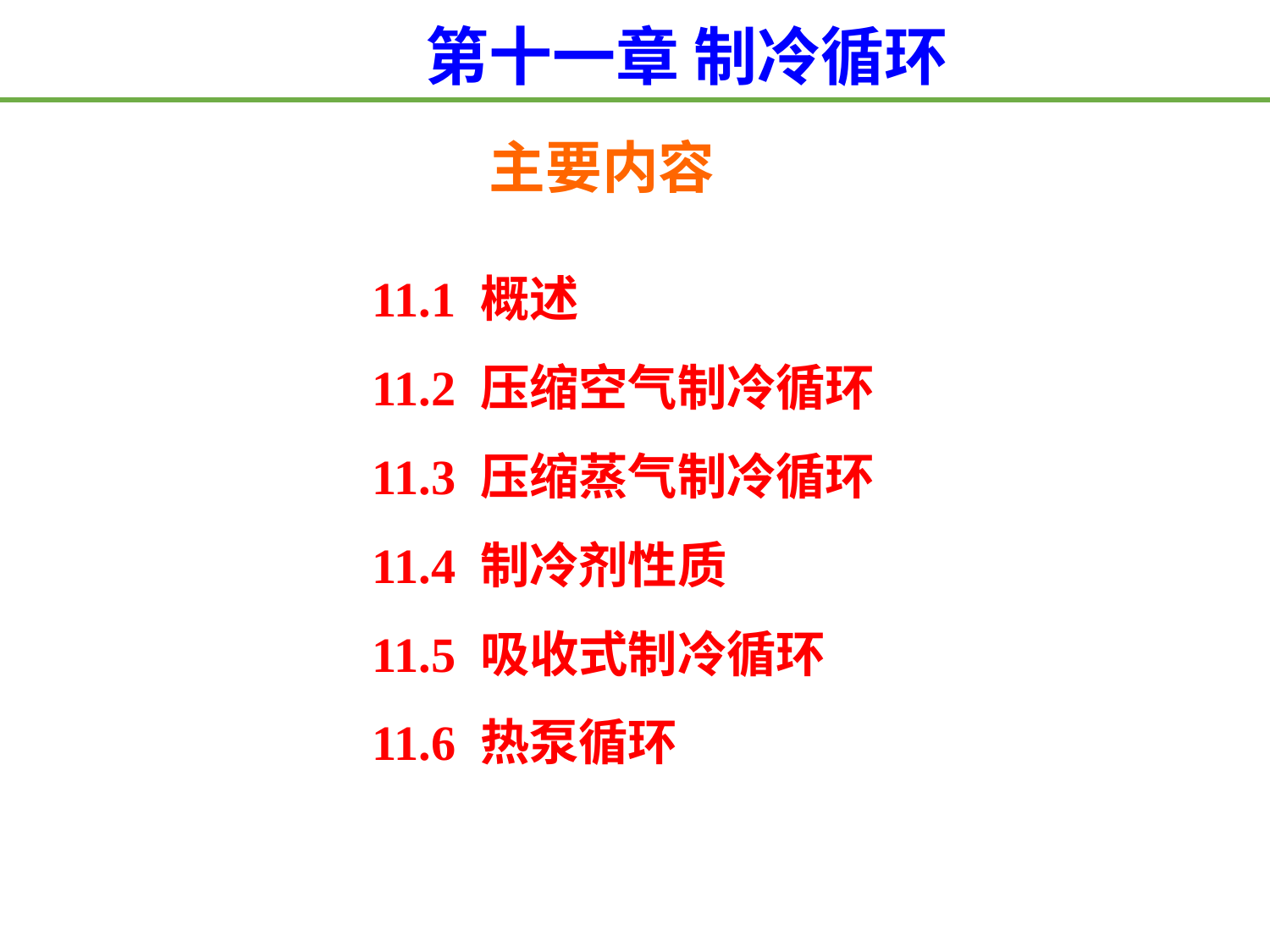

第十一章 制冷循环
主要内容
11.1 概述
11.2 压缩空气制冷循环
11.3 压缩蒸气制冷循环
11.4 制冷剂性质
11.5 吸收式制冷循环
11.6 热泵循环